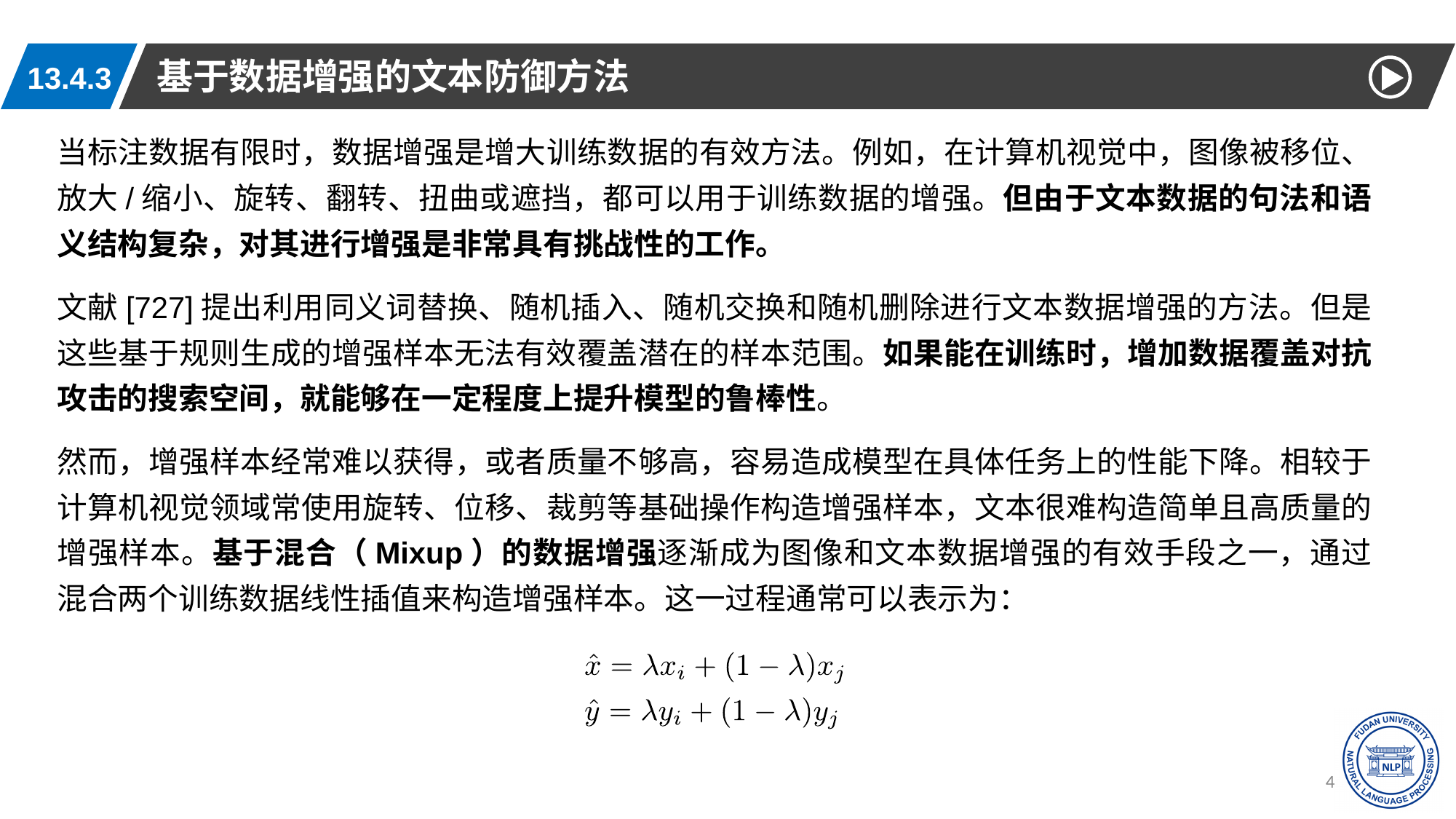

基于数据增强的文本防御方法
13.4.3

当标注数据有限时，数据增强是增大训练数据的有效方法。例如，在计算机视觉中，图像被移位、放大/缩小、旋转、翻转、扭曲或遮挡，都可以用于训练数据的增强。但由于文本数据的句法和语义结构复杂，对其进行增强是非常具有挑战性的工作。
文献[727]提出利用同义词替换、随机插入、随机交换和随机删除进行文本数据增强的方法。但是这些基于规则生成的增强样本无法有效覆盖潜在的样本范围。如果能在训练时，增加数据覆盖对抗攻击的搜索空间，就能够在一定程度上提升模型的鲁棒性。
然而，增强样本经常难以获得，或者质量不够高，容易造成模型在具体任务上的性能下降。相较于计算机视觉领域常使用旋转、位移、裁剪等基础操作构造增强样本，文本很难构造简单且高质量的增强样本。基于混合（Mixup）的数据增强逐渐成为图像和文本数据增强的有效手段之一，通过混合两个训练数据线性插值来构造增强样本。这一过程通常可以表示为：

46